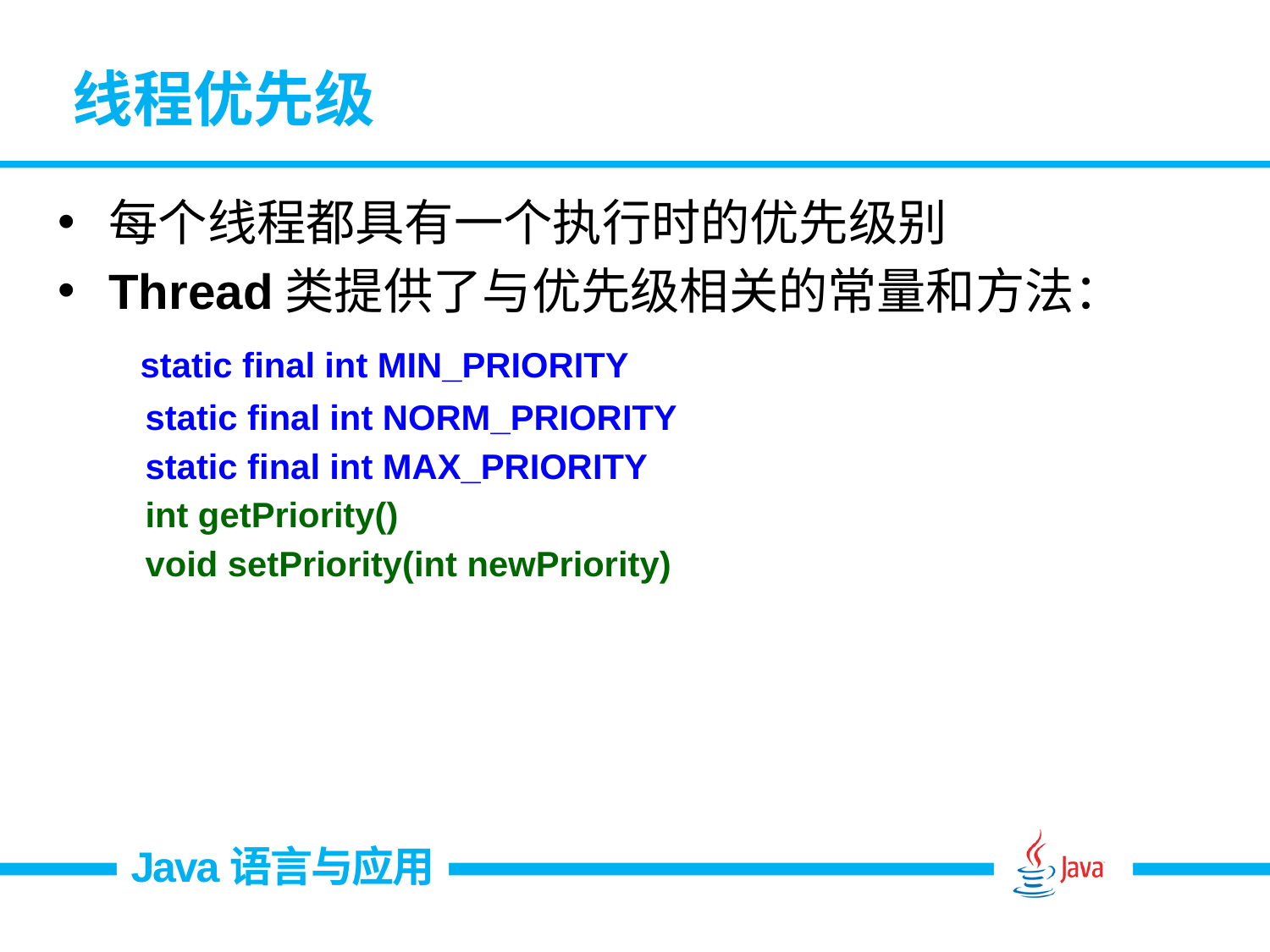

# 线程优先级
每个线程都具有一个执行时的优先级别
Thread类提供了与优先级相关的常量和方法：
      static final int MIN_PRIORITY
         static final int NORM_PRIORITY
         static final int MAX_PRIORITY
         int getPriority()
         void setPriority(int newPriority)